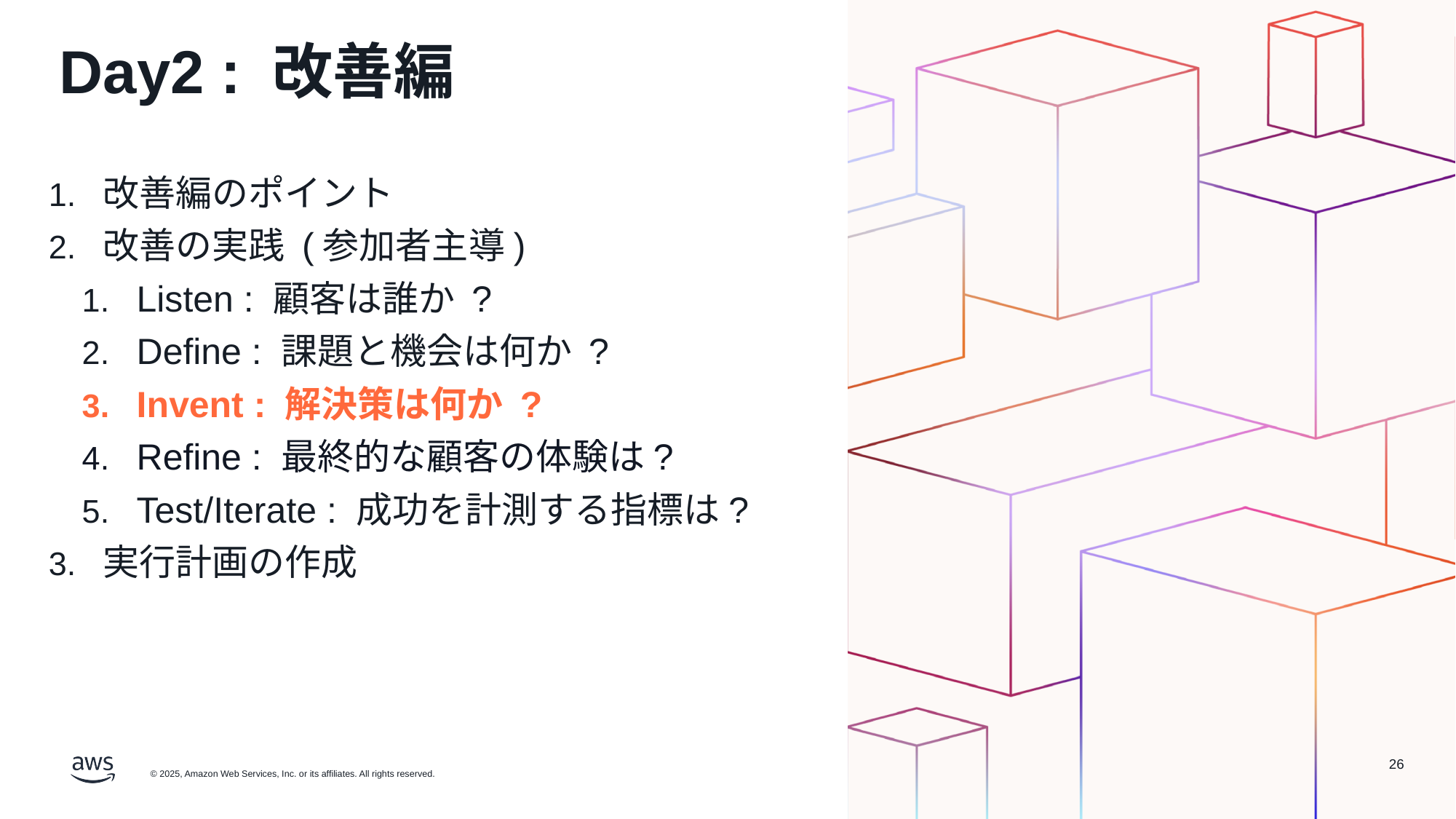

# Day2 : 改善編
改善編のポイント
改善の実践 (参加者主導)
Listen : 顧客は誰か ?
Define : 課題と機会は何か ?
Invent : 解決策は何か ?
Refine : 最終的な顧客の体験は?
Test/Iterate : 成功を計測する指標は?
実行計画の作成

26